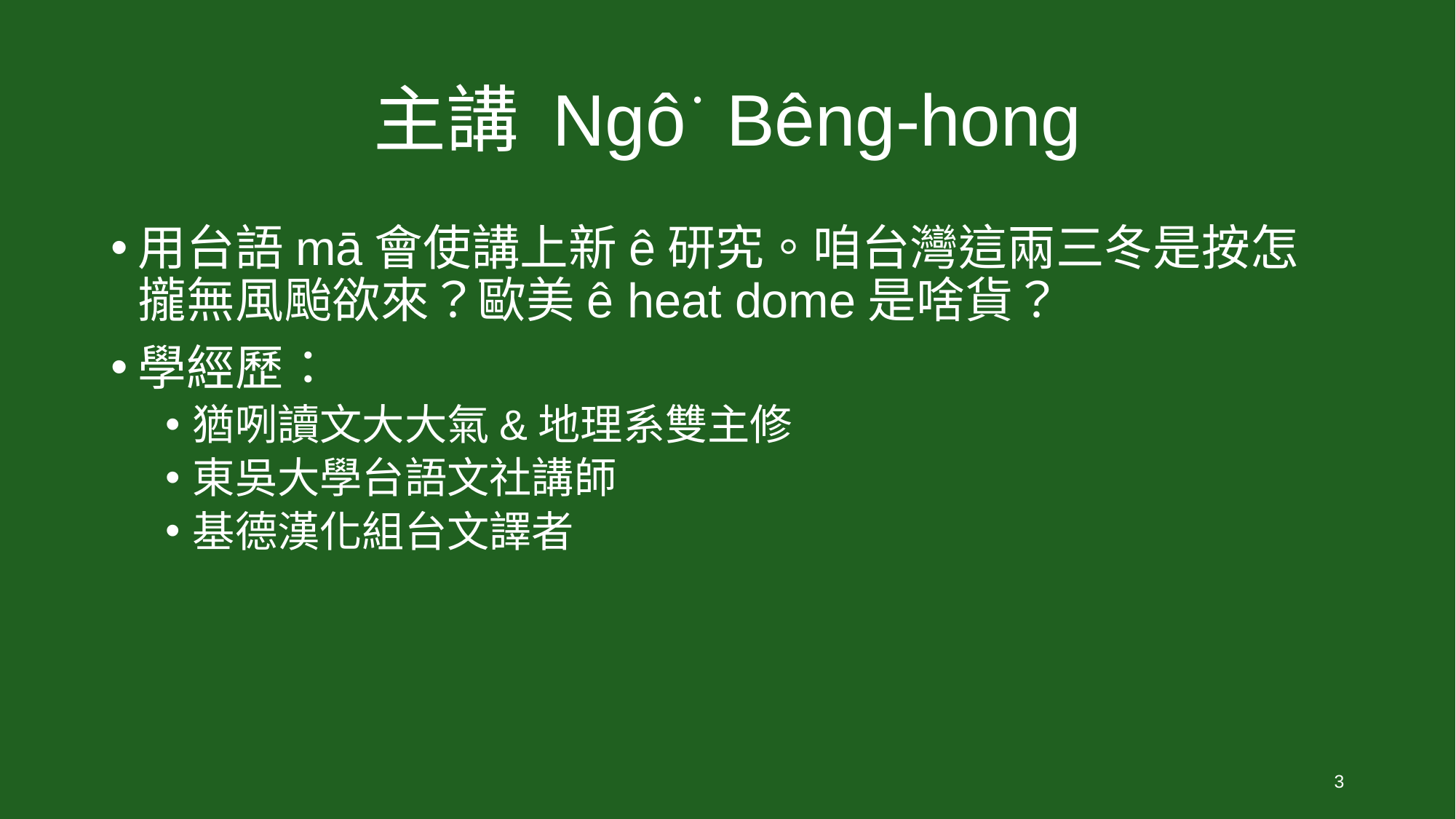

# 主講 Ngô͘  Bêng-hong
用台語mā會使講上新ê研究。咱台灣這兩三冬是按怎攏無風颱欲來？歐美ê heat dome是啥貨？
學經歷：
猶咧讀文大大氣&地理系雙主修
東吳大學台語文社講師
基德漢化組台文譯者
3